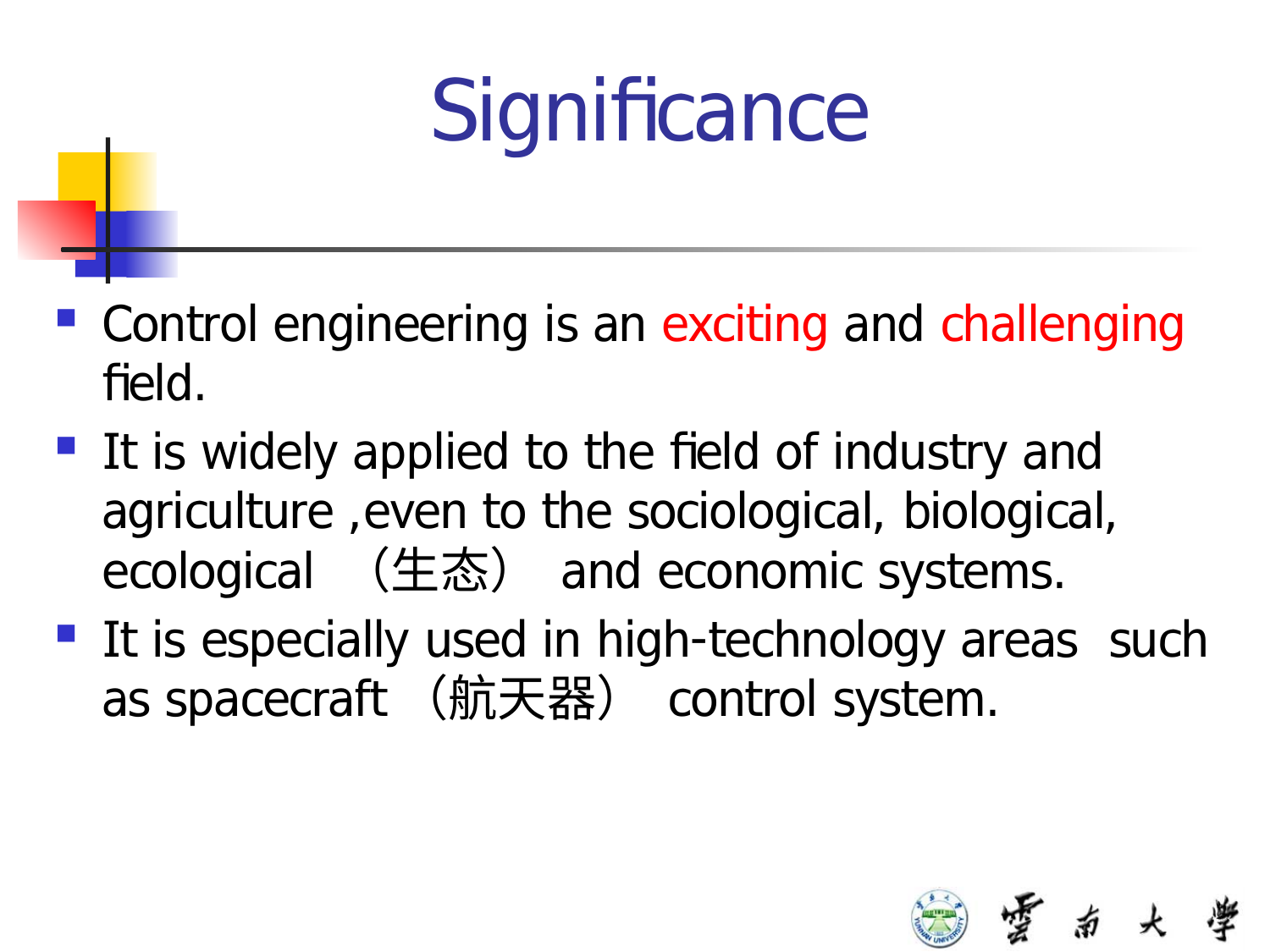

# Significance
Control engineering is an exciting and challenging field.
It is widely applied to the field of industry and agriculture ,even to the sociological, biological, ecological （生态） and economic systems.
It is especially used in high-technology areas  such as spacecraft（航天器） control system.